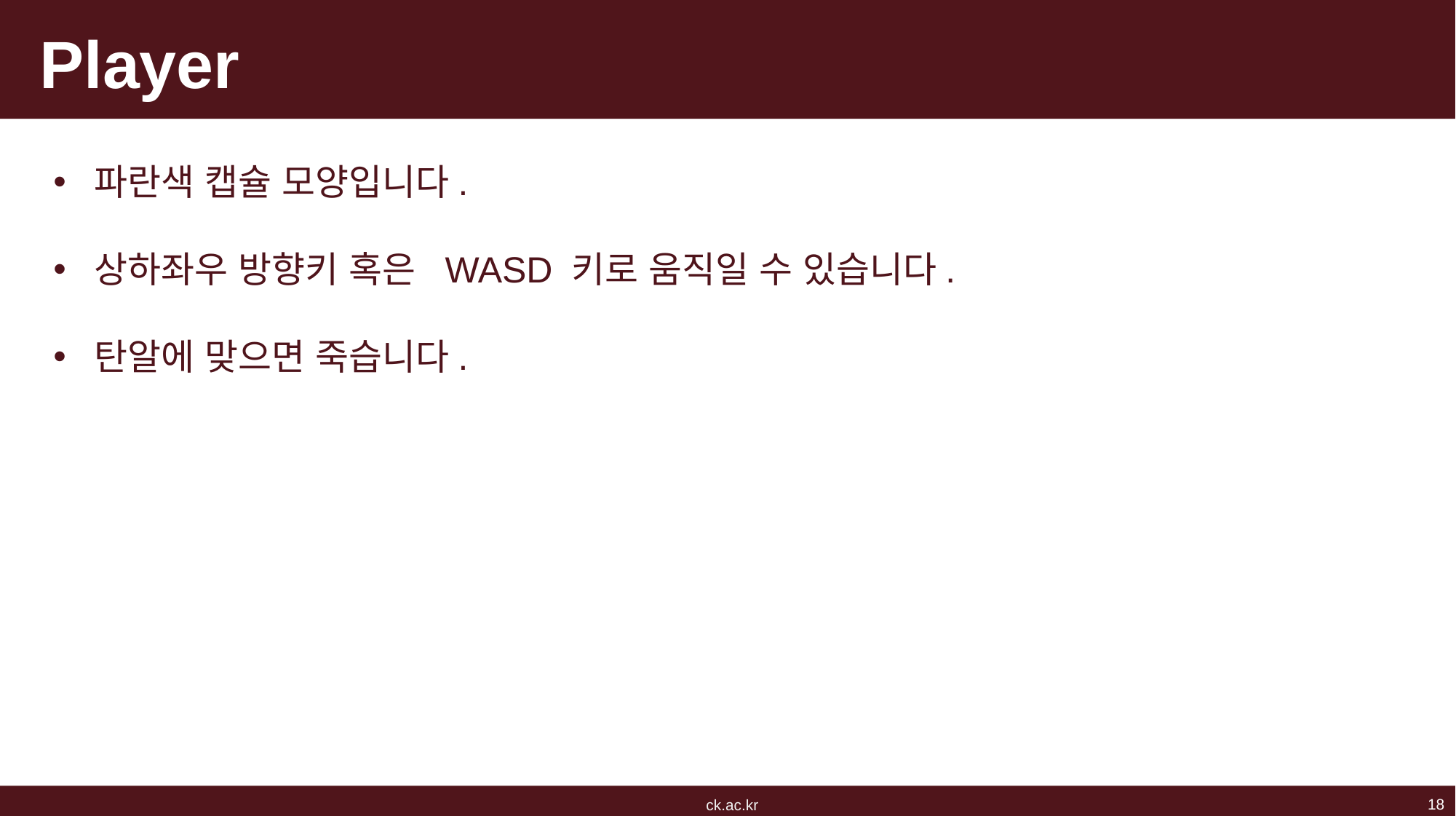

# Player
파란색 캡슐 모양입니다.

상하좌우 방향키 혹은  WASD 키로 움직일 수 있습니다.

탄알에 맞으면 죽습니다.
18
ck.ac.kr